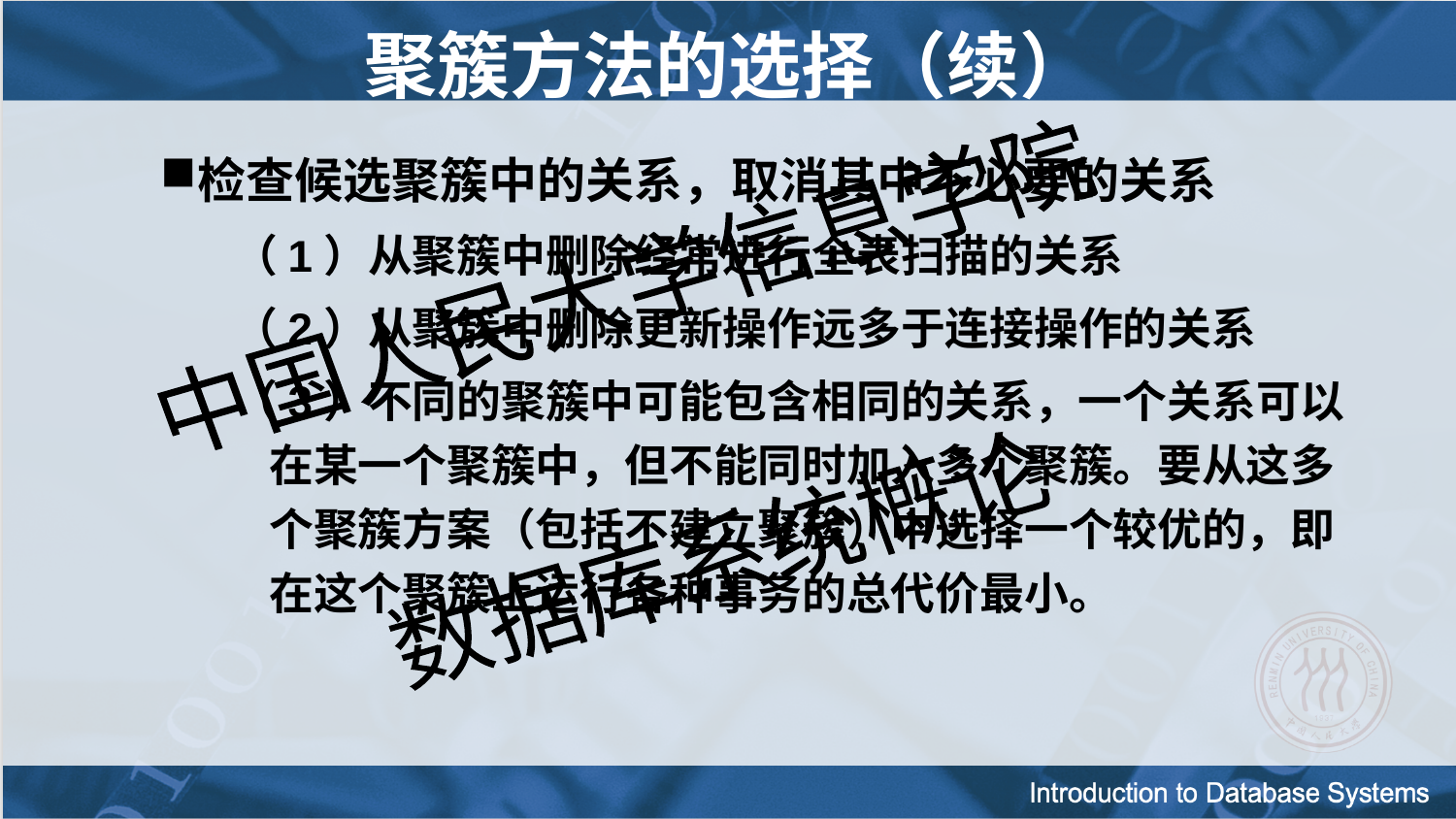

聚簇方法的选择（续）
检查候选聚簇中的关系，取消其中不必要的关系
（1）从聚簇中删除经常进行全表扫描的关系
（2）从聚簇中删除更新操作远多于连接操作的关系
（3）不同的聚簇中可能包含相同的关系，一个关系可以在某一个聚簇中，但不能同时加入多个聚簇。要从这多个聚簇方案（包括不建立聚簇）中选择一个较优的，即在这个聚簇上运行各种事务的总代价最小。